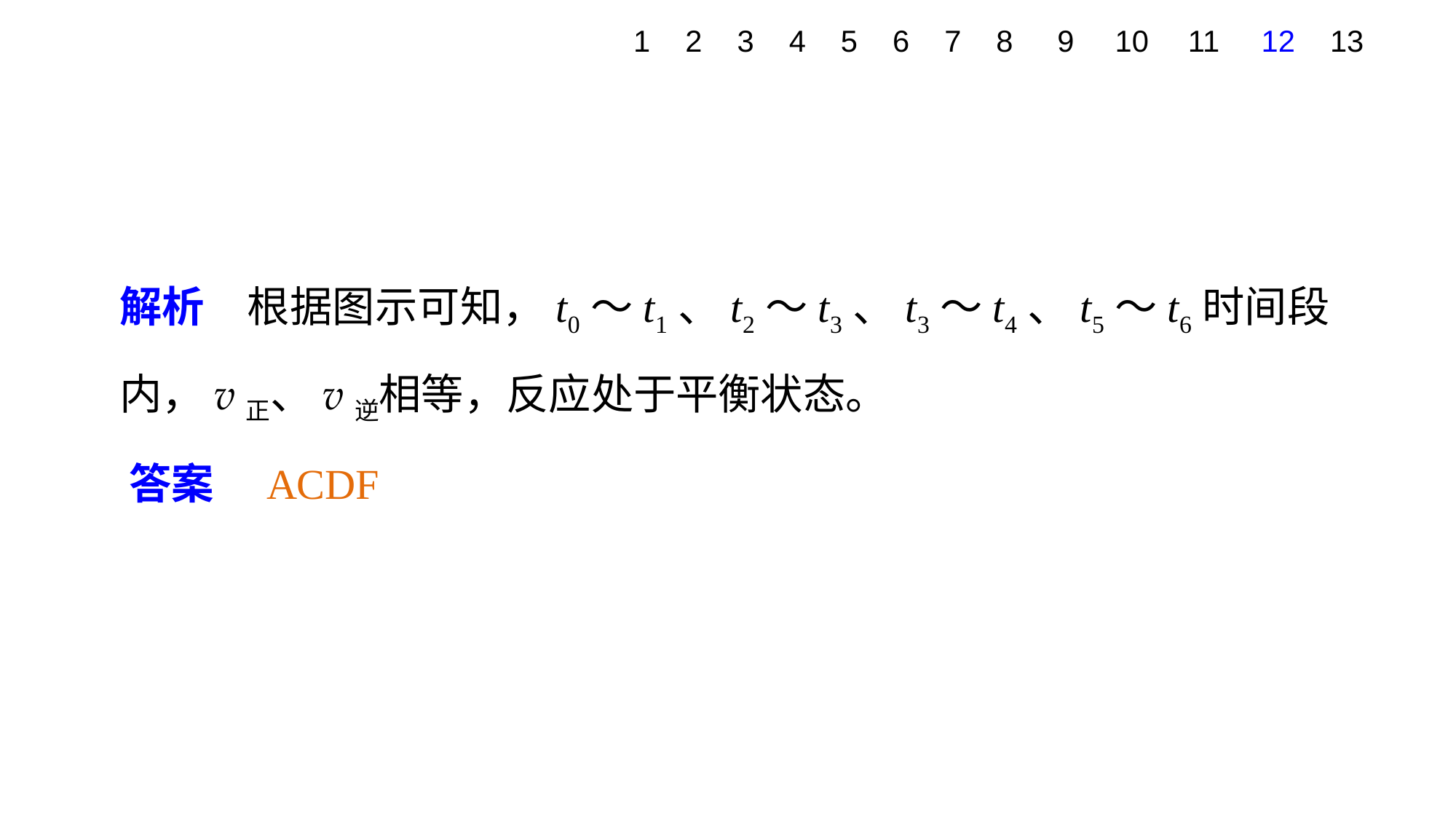

1
2
3
4
5
6
7
8
9
10
11
12
13
解析　根据图示可知，t0～t1、t2～t3、t3～t4、t5～t6时间段内，v正、v逆相等，反应处于平衡状态。
答案　ACDF